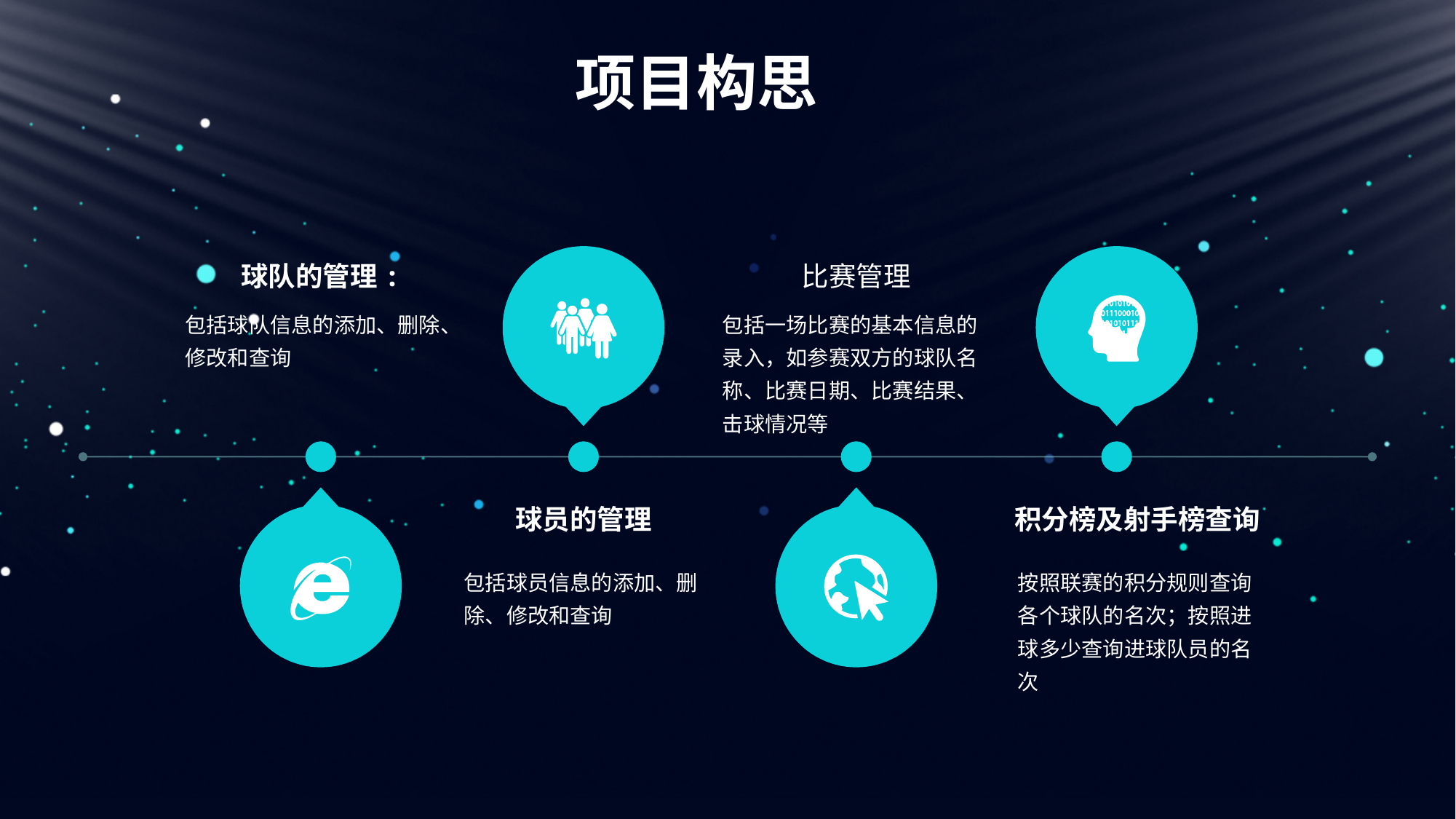

项目构思
球队的管理:
包括球队信息的添加、删除、修改和查询
比赛管理
包括一场比赛的基本信息的录入，如参赛双方的球队名称、比赛日期、比赛结果、击球情况等

球员的管理
包括球员信息的添加、删除、修改和查询

积分榜及射手榜查询
按照联赛的积分规则查询各个球队的名次；按照进球多少查询进球队员的名次